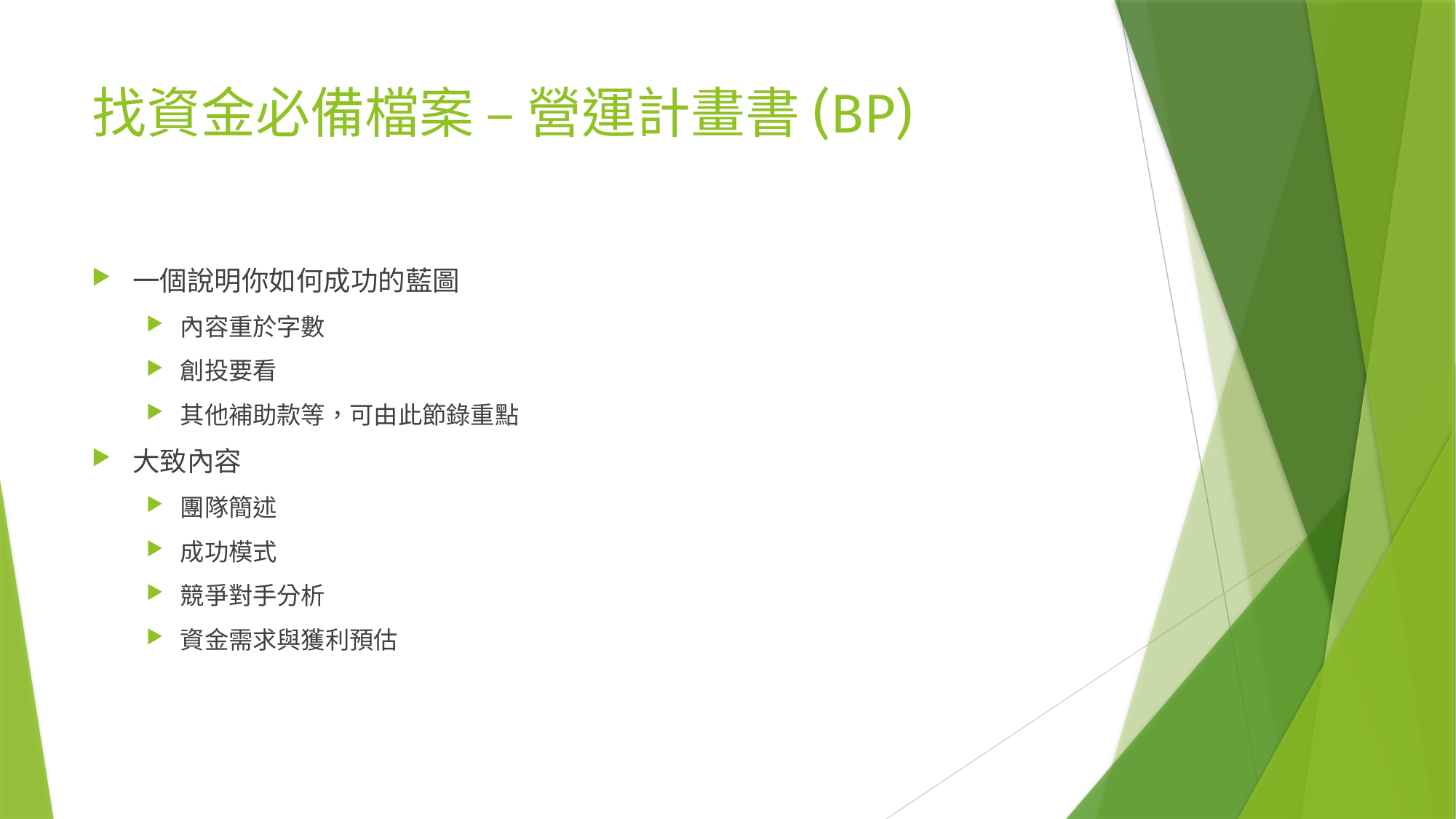

# 找資金必備檔案 – 營運計畫書(BP)
一個說明你如何成功的藍圖
內容重於字數
創投要看
其他補助款等，可由此節錄重點
大致內容
團隊簡述
成功模式
競爭對手分析
資金需求與獲利預估